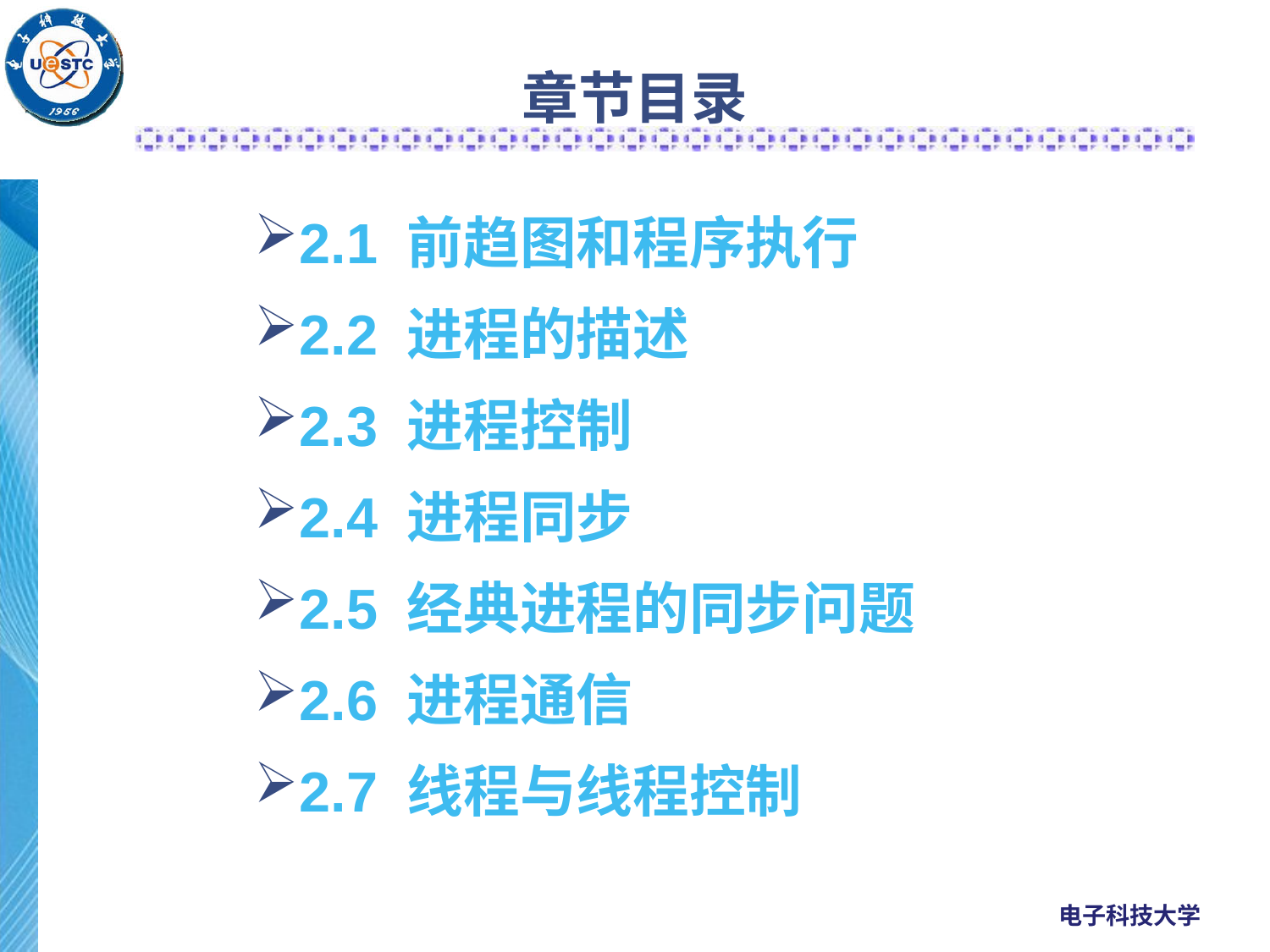

# 章节目录
2.1 前趋图和程序执行
2.2 进程的描述
2.3 进程控制
2.4 进程同步
2.5 经典进程的同步问题
2.6 进程通信
2.7 线程与线程控制